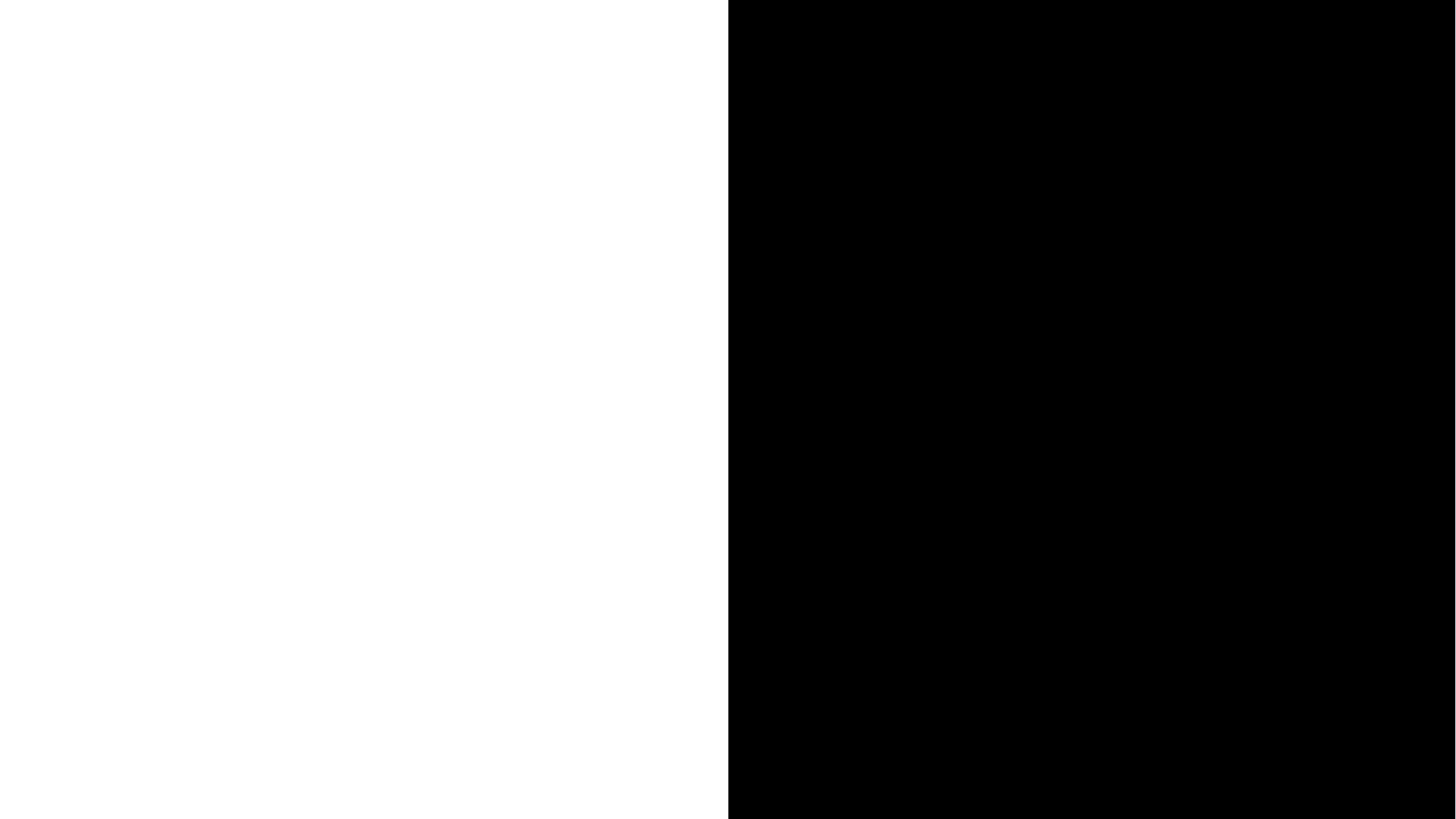

・背景画像をすべてのデ
　バイスでフィットさせ
　る機能
・制限時間を選択する機
　能
・崩落頻度をカスタマイ
　ズできる機能
・崩落する穴の事前通達
　を行うか行わないか選
　ぶ機能
・穴を駒が飛び込めるか
　どうか決める機能
・合計6766行のコード
・効率的なコード設計
・製作期間が2か月では
　なく3カ月
・好きな食べ物はカレー
　です
・座右の銘は「右目0.3
　左目0.2」
など
2. こだわりポイント
その他のポイント

・王手判定
・王手回避
・詰み判定
・ステイルメイト判定
・二歩判定
・打ち歩詰め判定
・背景画像を選べる機能
・チェスと将棋で背景
　画像が入れ替わる機能
・背景画像ごとに
　ロゴの色が変わる機能
・座標の表示/非表示の
　切り替え機能
・データの収集分析機能
・データ収集のための
　ログインは自動
・背景画像はすべて自分の
　手描き
・背景画像を見やすいよう
　にボタンなどの不透過度
　を変更可能
・二人プレイモードで後手
　が成る/成らない/プロ
　モーションの選択をする
　ときはアラートを逆さま
　に表示する